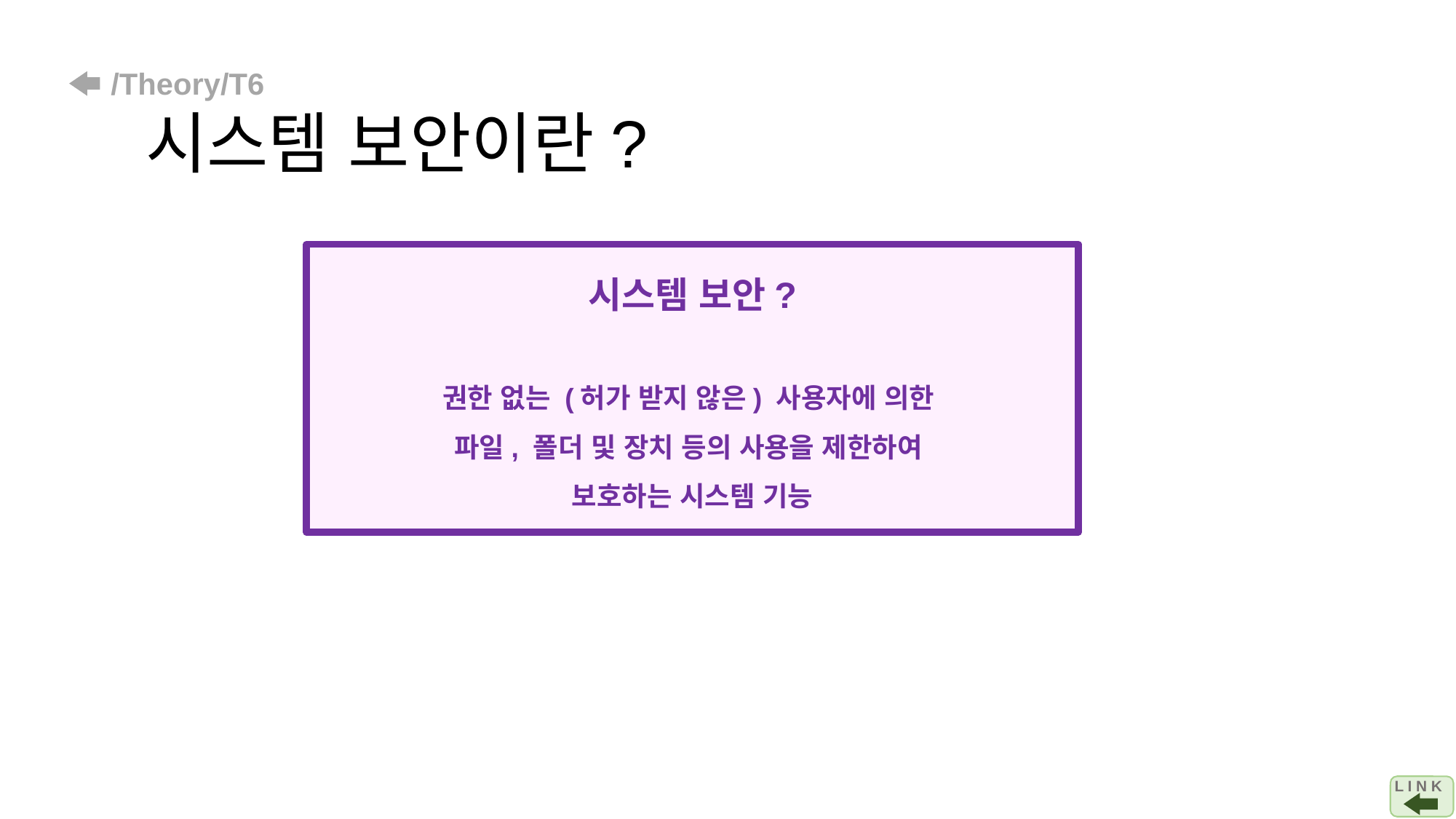

# /Theory/T6 시스템 보안이란?

시스템 보안?

권한 없는 (허가 받지 않은) 사용자에 의한
파일, 폴더 및 장치 등의 사용을 제한하여
보호하는 시스템 기능
L I N K